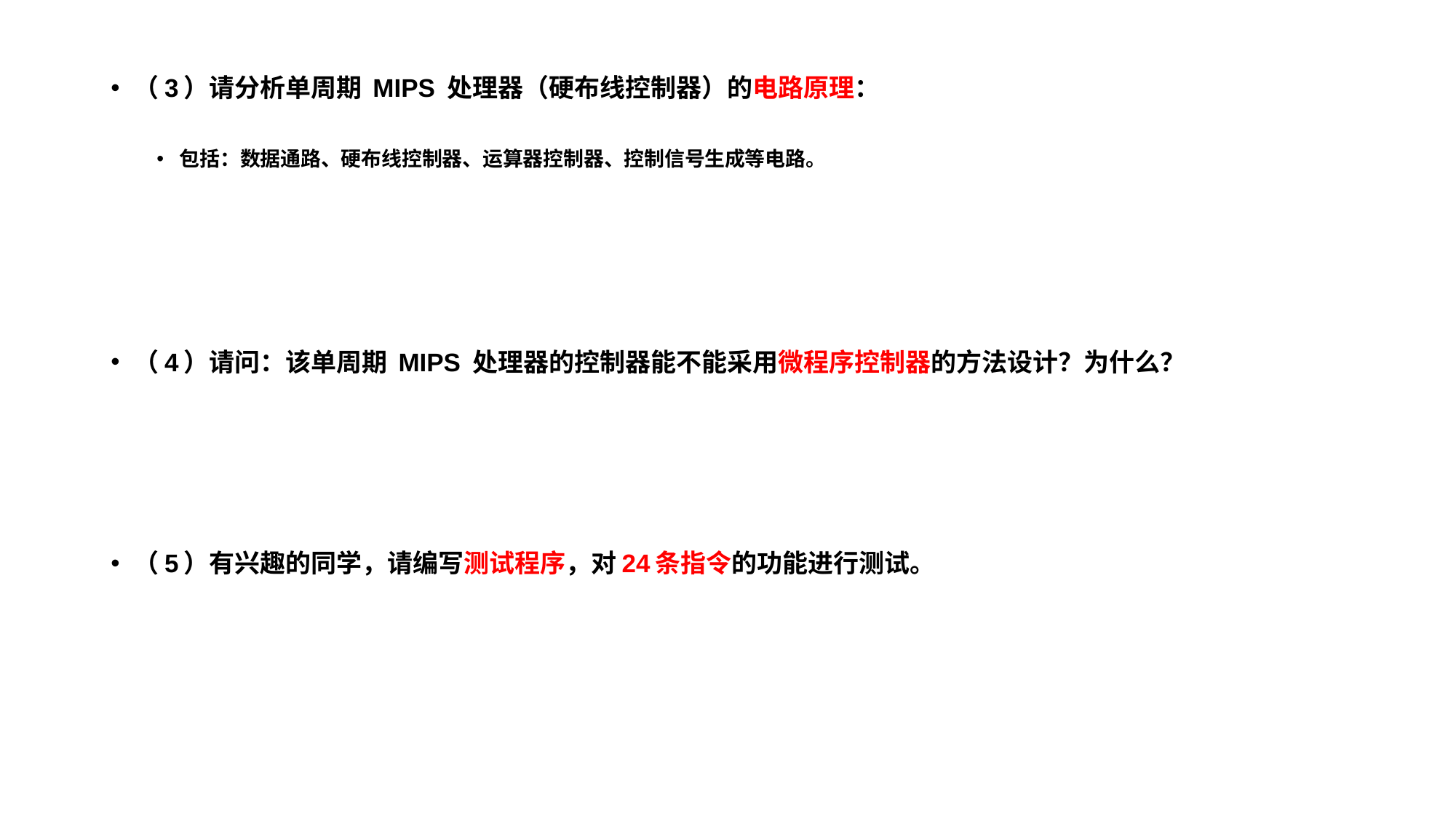

（3）请分析单周期 MIPS 处理器（硬布线控制器）的电路原理：

包括：数据通路、硬布线控制器、运算器控制器、控制信号生成等电路。

（4）请问：该单周期 MIPS 处理器的控制器能不能采用微程序控制器的方法设计？为什么？

（5）有兴趣的同学，请编写测试程序，对24条指令的功能进行测试。